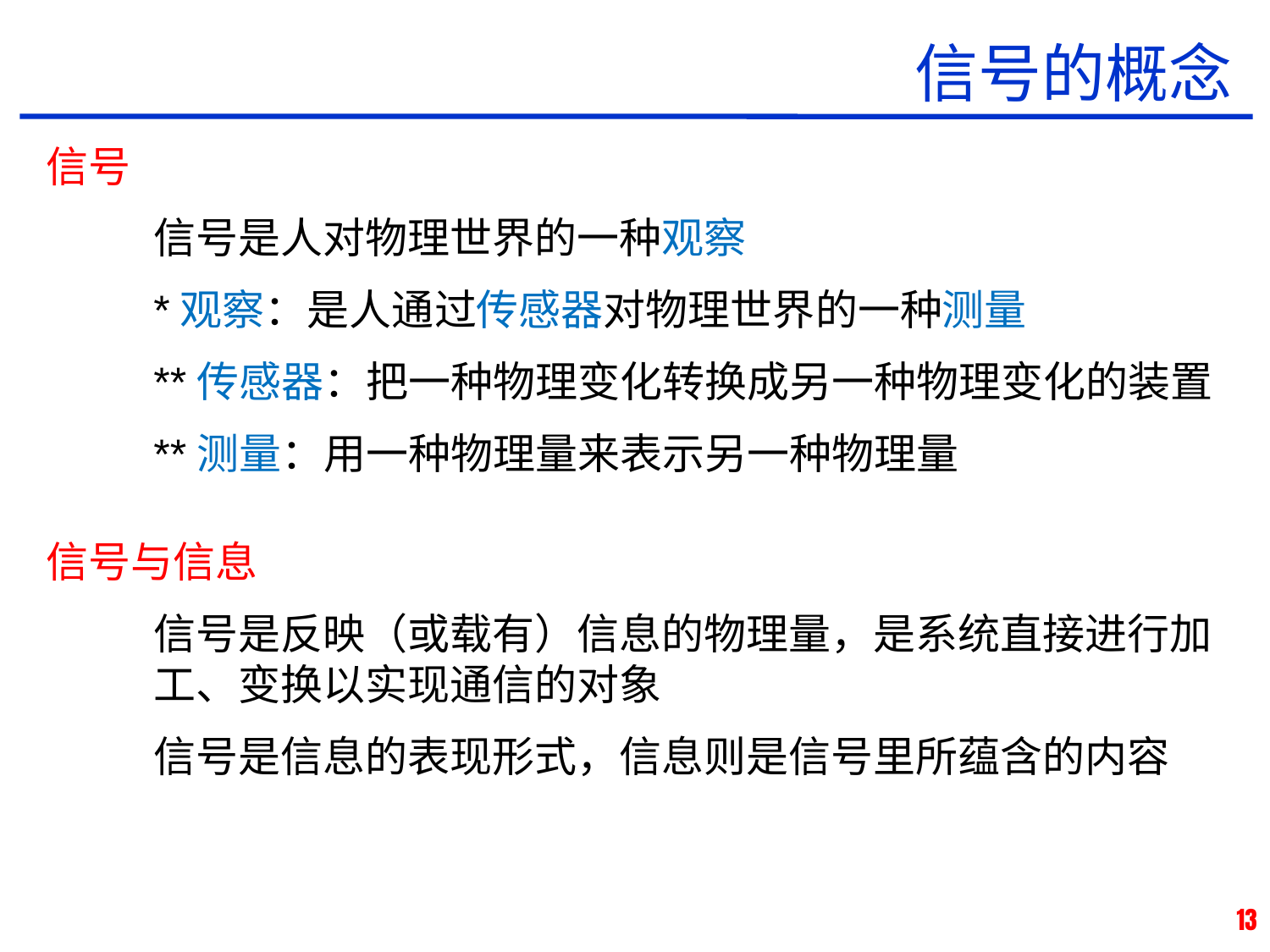

信号的概念
 信号
	信号是人对物理世界的一种观察
	*观察：是人通过传感器对物理世界的一种测量
	**传感器：把一种物理变化转换成另一种物理变化的装置
	**测量：用一种物理量来表示另一种物理量

 信号与信息
	信号是反映（或载有）信息的物理量，是系统直接进行加	工、变换以实现通信的对象
	信号是信息的表现形式，信息则是信号里所蕴含的内容
13